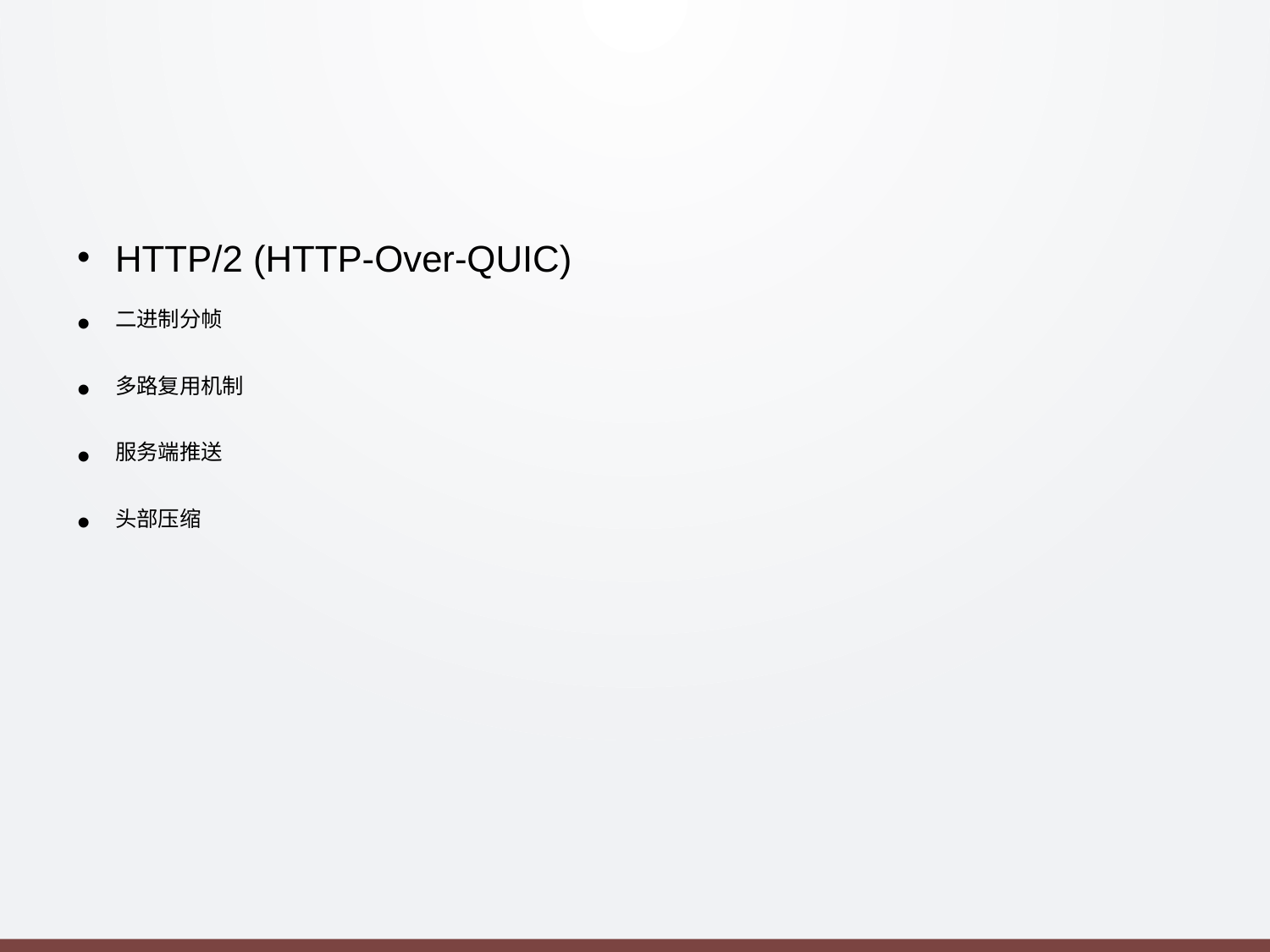

#
HTTP/2 (HTTP-Over-QUIC)
⼆进制分帧
多路复⽤机制
服务端推送
头部压缩